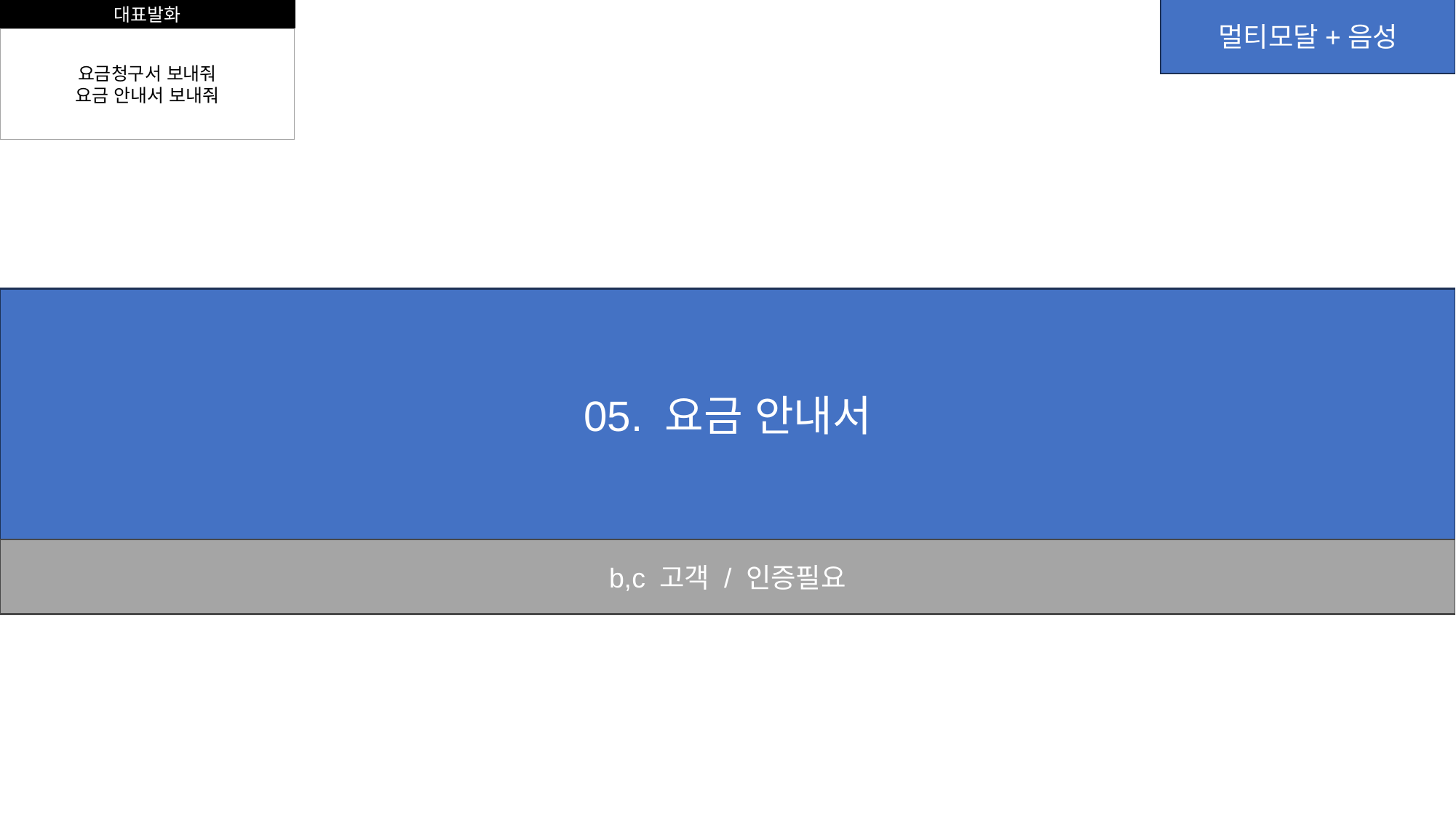

대표발화
멀티모달+음성
요금청구서 보내줘
요금 안내서 보내줘
05. 요금 안내서
b,c 고객 / 인증필요